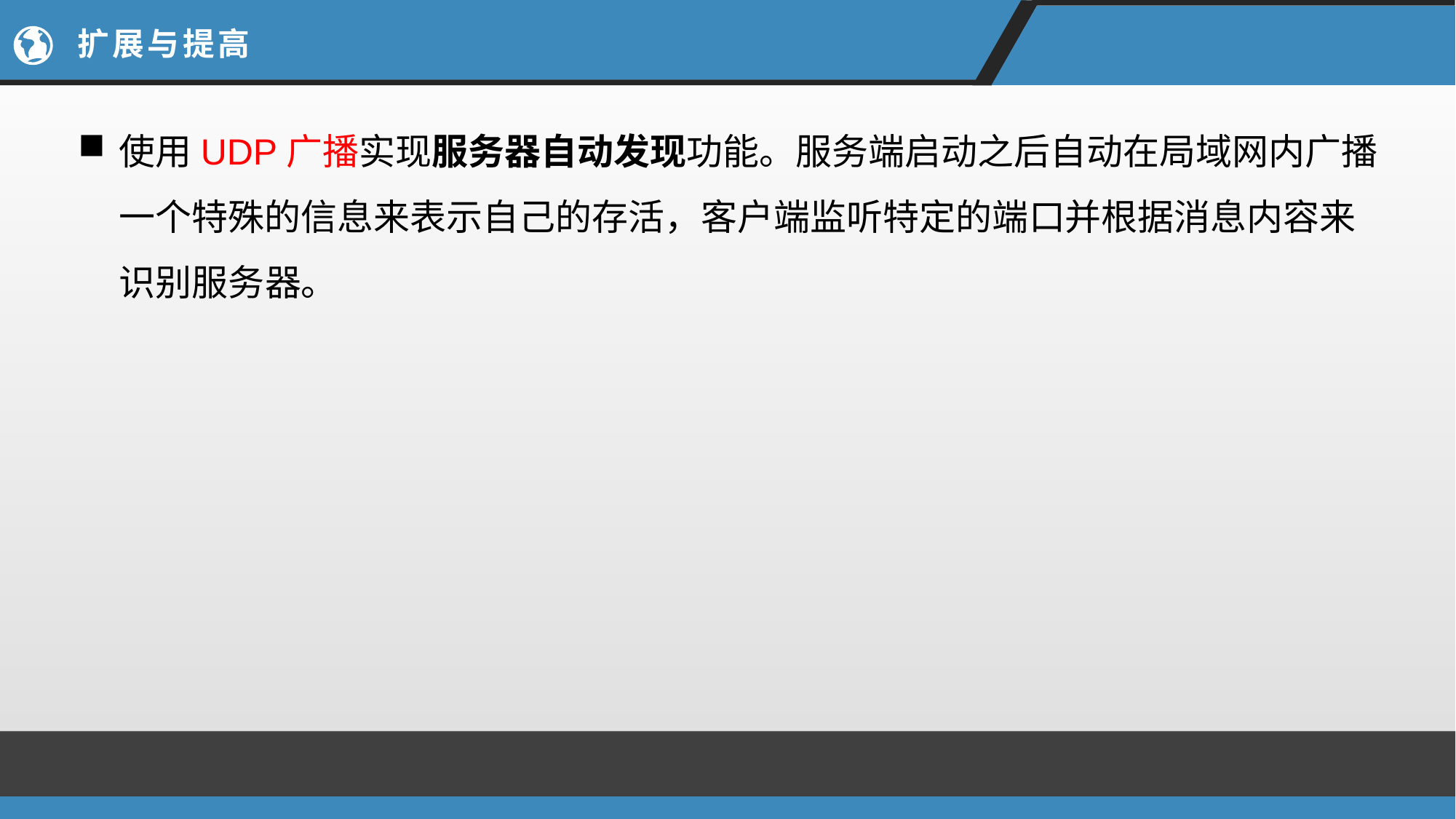

# 扩展与提高

使用UDP广播实现服务器自动发现功能。服务端启动之后自动在局域网内广播一个特殊的信息来表示自己的存活，客户端监听特定的端口并根据消息内容来识别服务器。